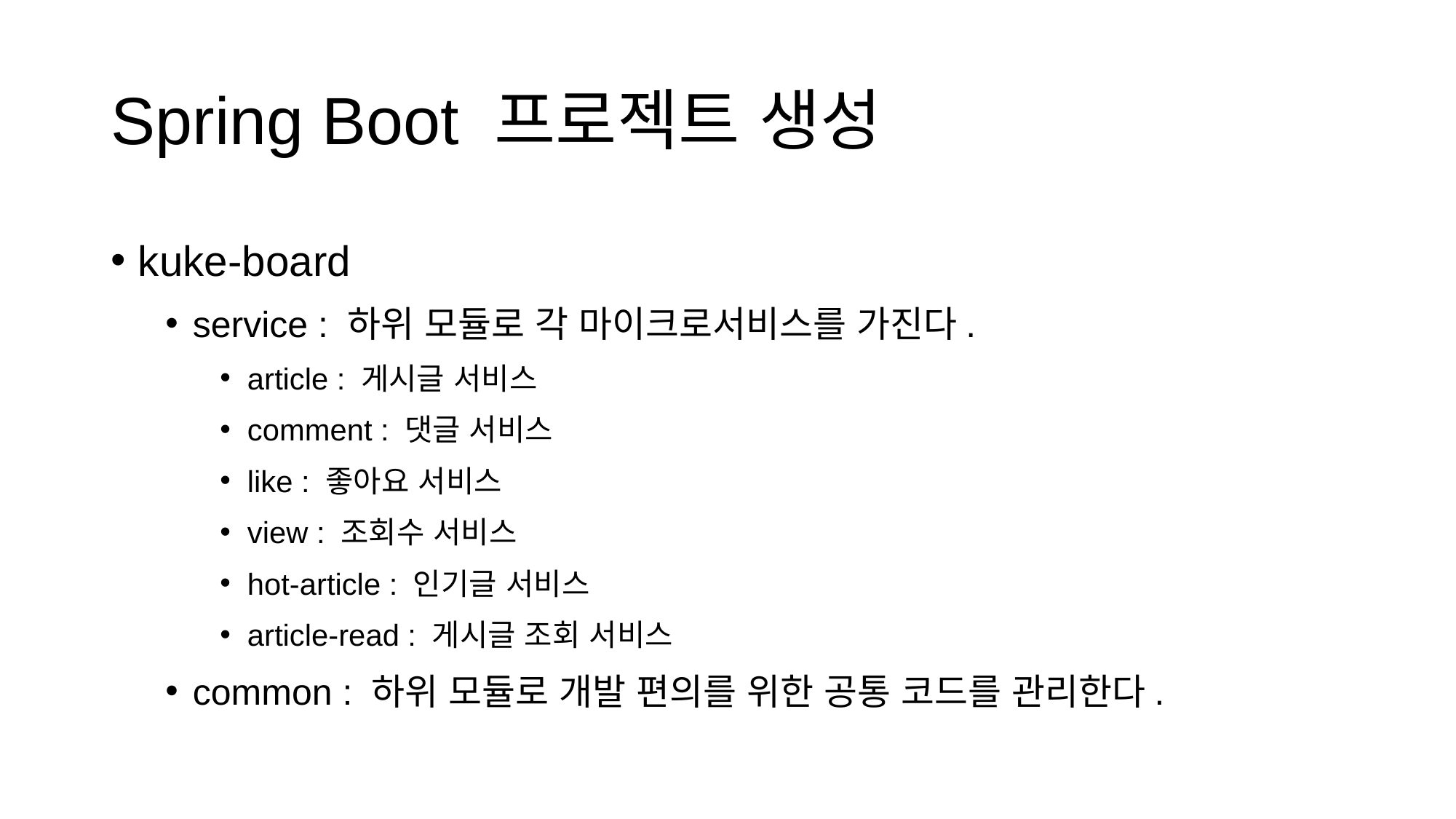

# Spring Boot 프로젝트 생성
kuke-board
service : 하위 모듈로 각 마이크로서비스를 가진다.
article : 게시글 서비스
comment : 댓글 서비스
like : 좋아요 서비스
view : 조회수 서비스
hot-article : 인기글 서비스
article-read : 게시글 조회 서비스
common : 하위 모듈로 개발 편의를 위한 공통 코드를 관리한다.